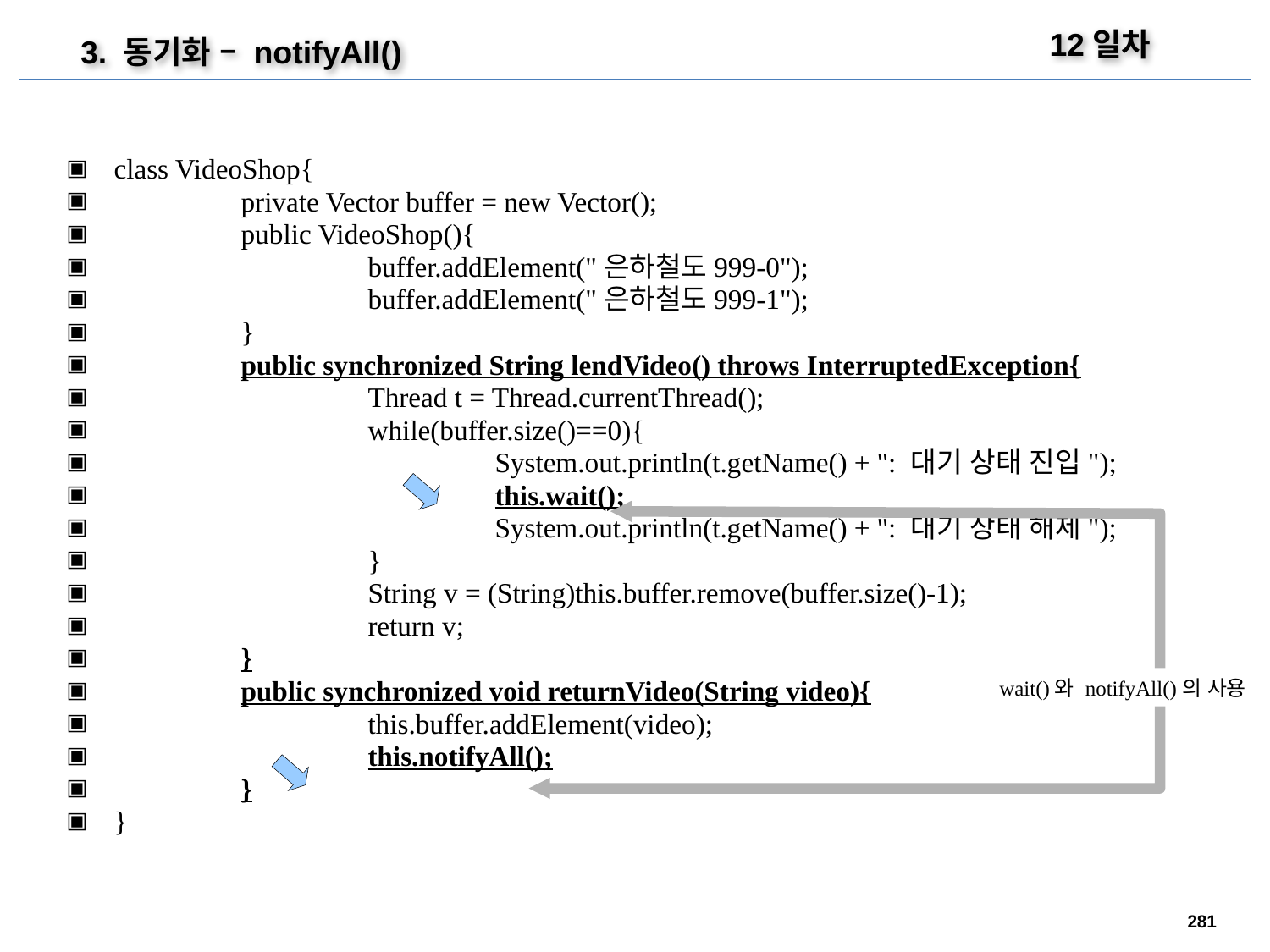

12일차
3. 동기화 – notifyAll()
class VideoShop{
	private Vector buffer = new Vector();
	public VideoShop(){
		buffer.addElement("은하철도999-0");
		buffer.addElement("은하철도999-1");
	}
	public synchronized String lendVideo() throws InterruptedException{
		Thread t = Thread.currentThread();
		while(buffer.size()==0){
			System.out.println(t.getName() + ": 대기 상태 진입");
			this.wait();
			System.out.println(t.getName() + ": 대기 상태 해제");
		}
		String v = (String)this.buffer.remove(buffer.size()-1);
		return v;
	}
	public synchronized void returnVideo(String video){
		this.buffer.addElement(video);
		this.notifyAll();
	}
}

wait()와 notifyAll()의 사용